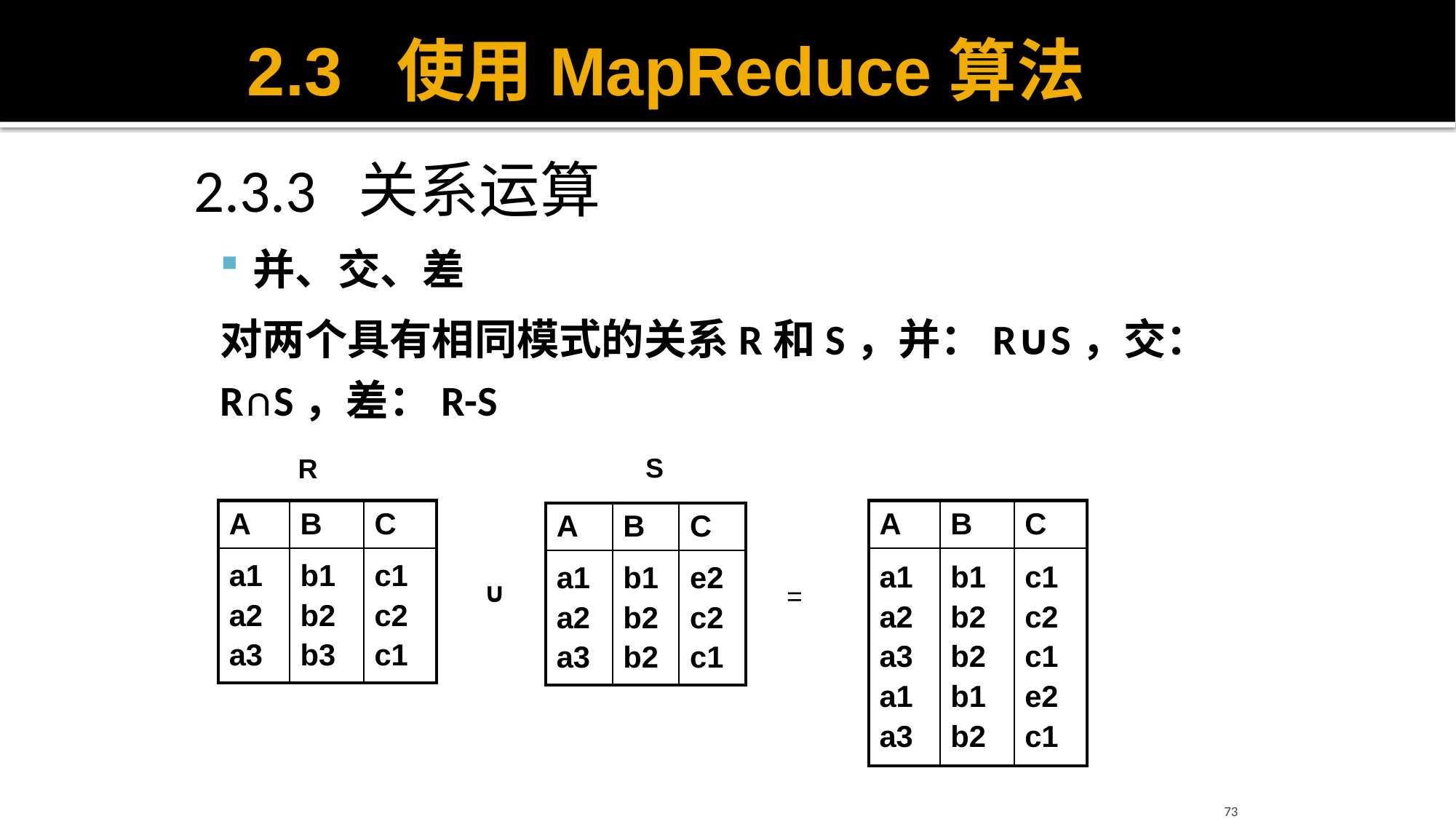

# 2.3  使用MapReduce算法
 2.3.3  关系运算
并、交、差
对两个具有相同模式的关系R和S，并：R∪S，交：R∩S，差：R-S
S
R
| A | B | C |
| --- | --- | --- |
| a1 a2 a3 | b1 b2 b3 | c1 c2 c1 |
| A | B | C |
| --- | --- | --- |
| a1 a2 a3 a1 a3 | b1 b2 b2 b1 b2 | c1 c2 c1 e2 c1 |
| A | B | C |
| --- | --- | --- |
| a1 a2 a3 | b1 b2 b2 | e2 c2 c1 |
∪
=
73